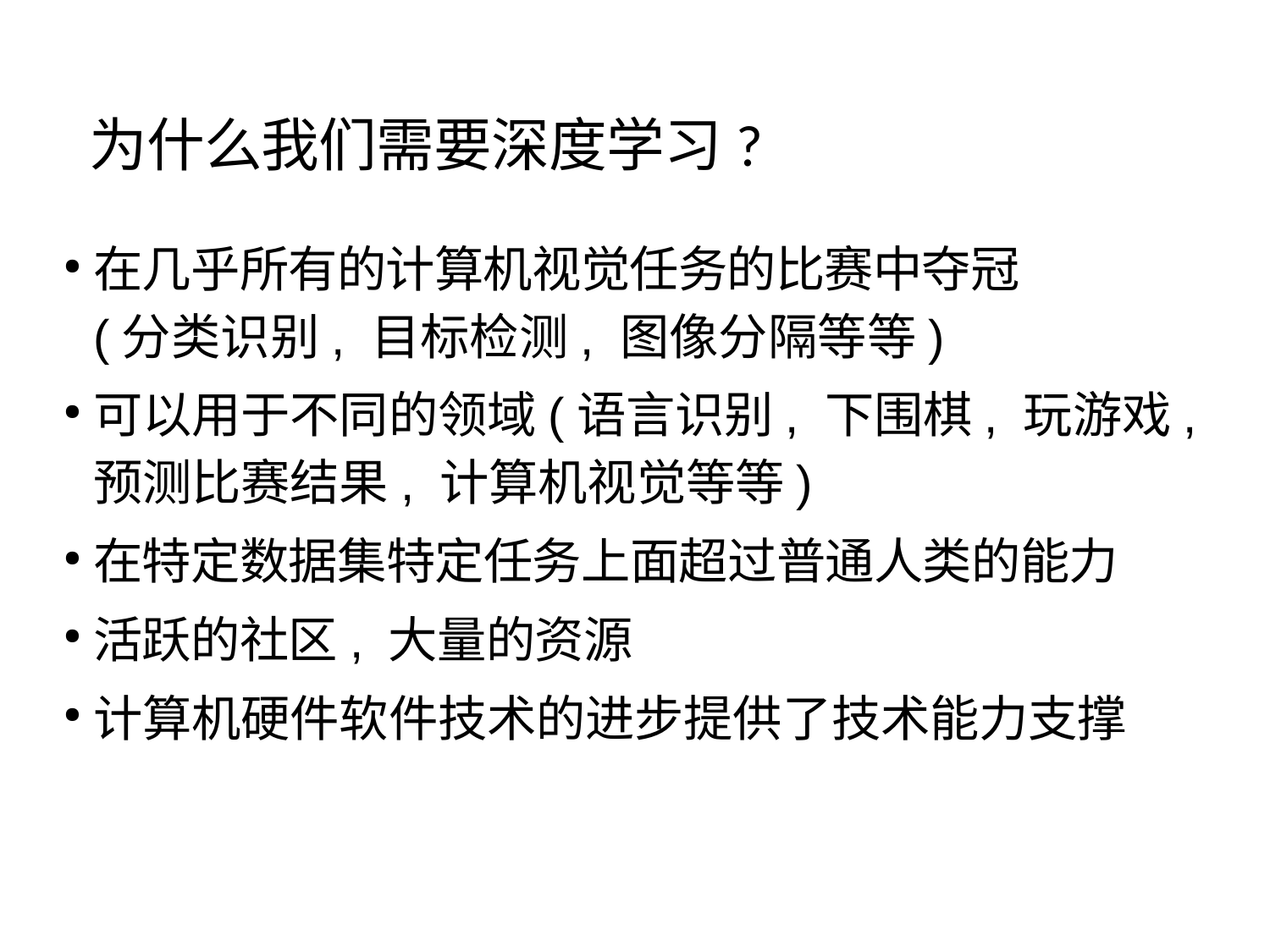

# 为什么我们需要深度学习?
在几乎所有的计算机视觉任务的比赛中夺冠(分类识别, 目标检测, 图像分隔等等)
可以用于不同的领域(语言识别, 下围棋, 玩游戏, 预测比赛结果, 计算机视觉等等)
在特定数据集特定任务上面超过普通人类的能力
活跃的社区, 大量的资源
计算机硬件软件技术的进步提供了技术能力支撑